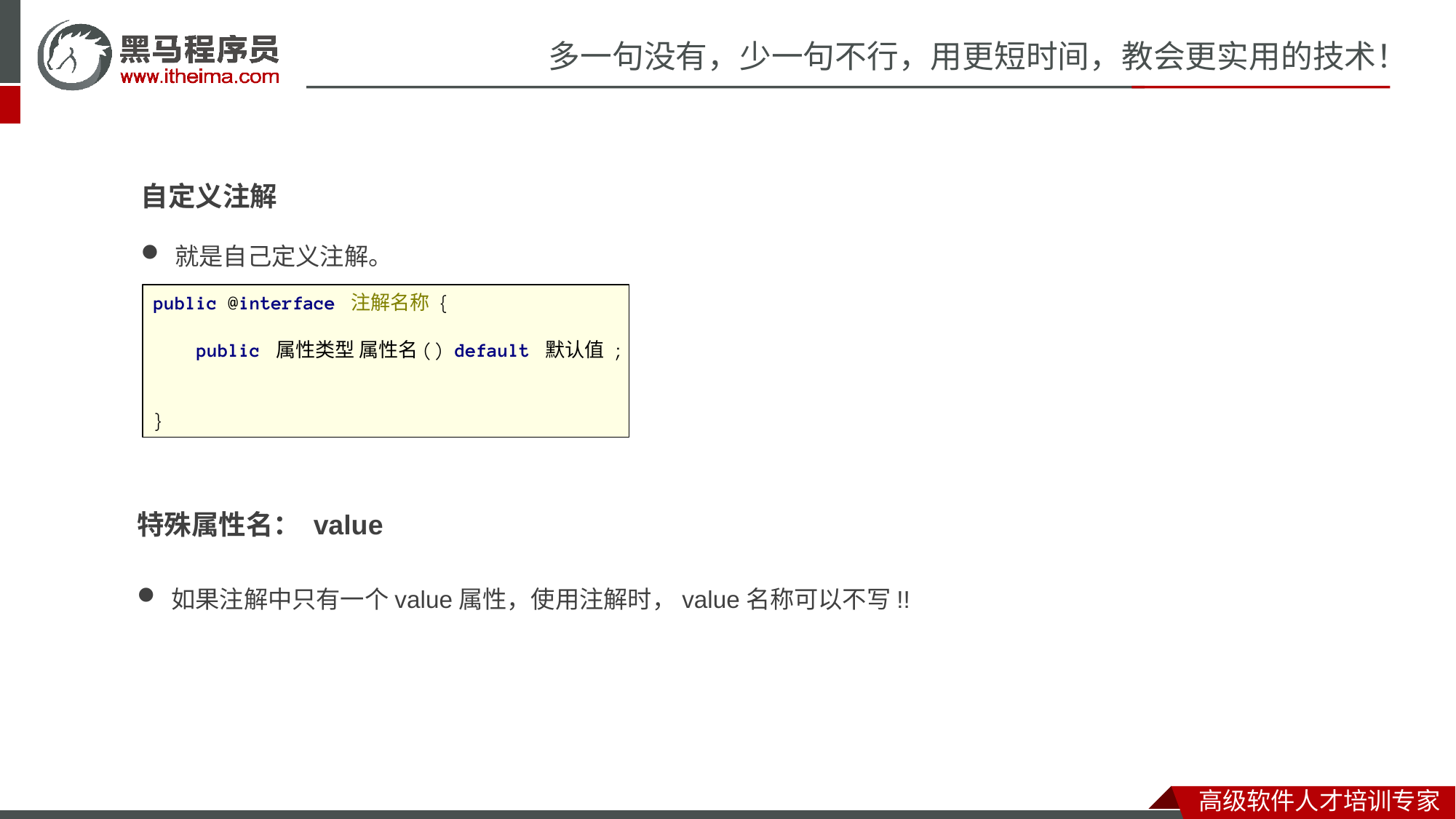

自定义注解
就是自己定义注解。
public @interface 注解名称 {
    public 属性类型 属性名() default 默认值 ;
}
特殊属性名： value
如果注解中只有一个value属性，使用注解时，value名称可以不写!!